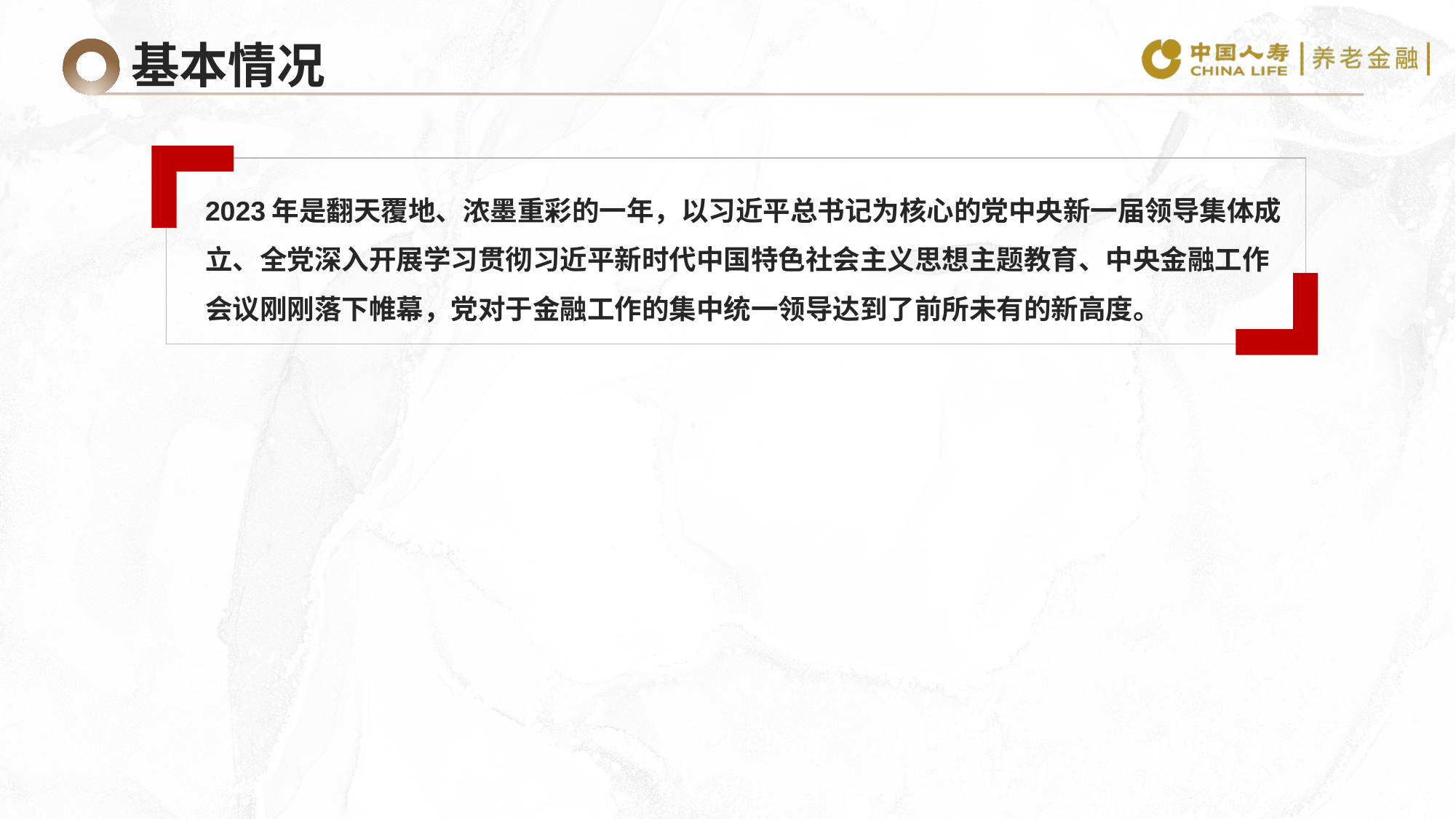

基本情况

2023年是翻天覆地、浓墨重彩的一年，以习近平总书记为核心的党中央新一届领导集体成立、全党深入开展学习贯彻习近平新时代中国特色社会主义思想主题教育、中央金融工作会议刚刚落下帷幕，党对于金融工作的集中统一领导达到了前所未有的新高度。